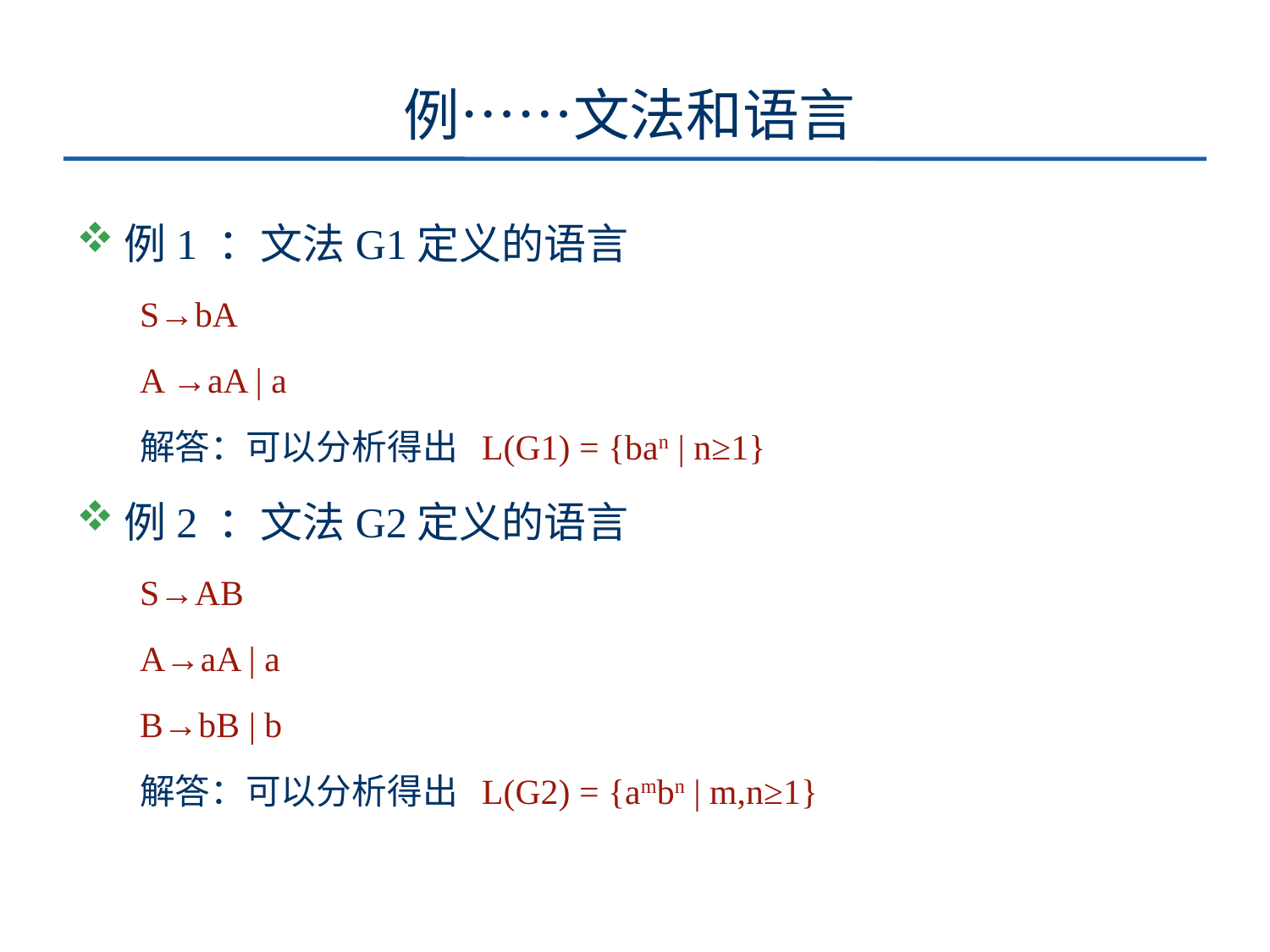

# 例……文法和语言
例1 ：文法G1定义的语言
S→bA
A →aA | a
解答：可以分析得出  L(G1) = {ban | n≥1}
例2 ：文法G2定义的语言
S→AB
A→aA | a
B→bB | b
解答：可以分析得出  L(G2) = {ambn | m,n≥1}